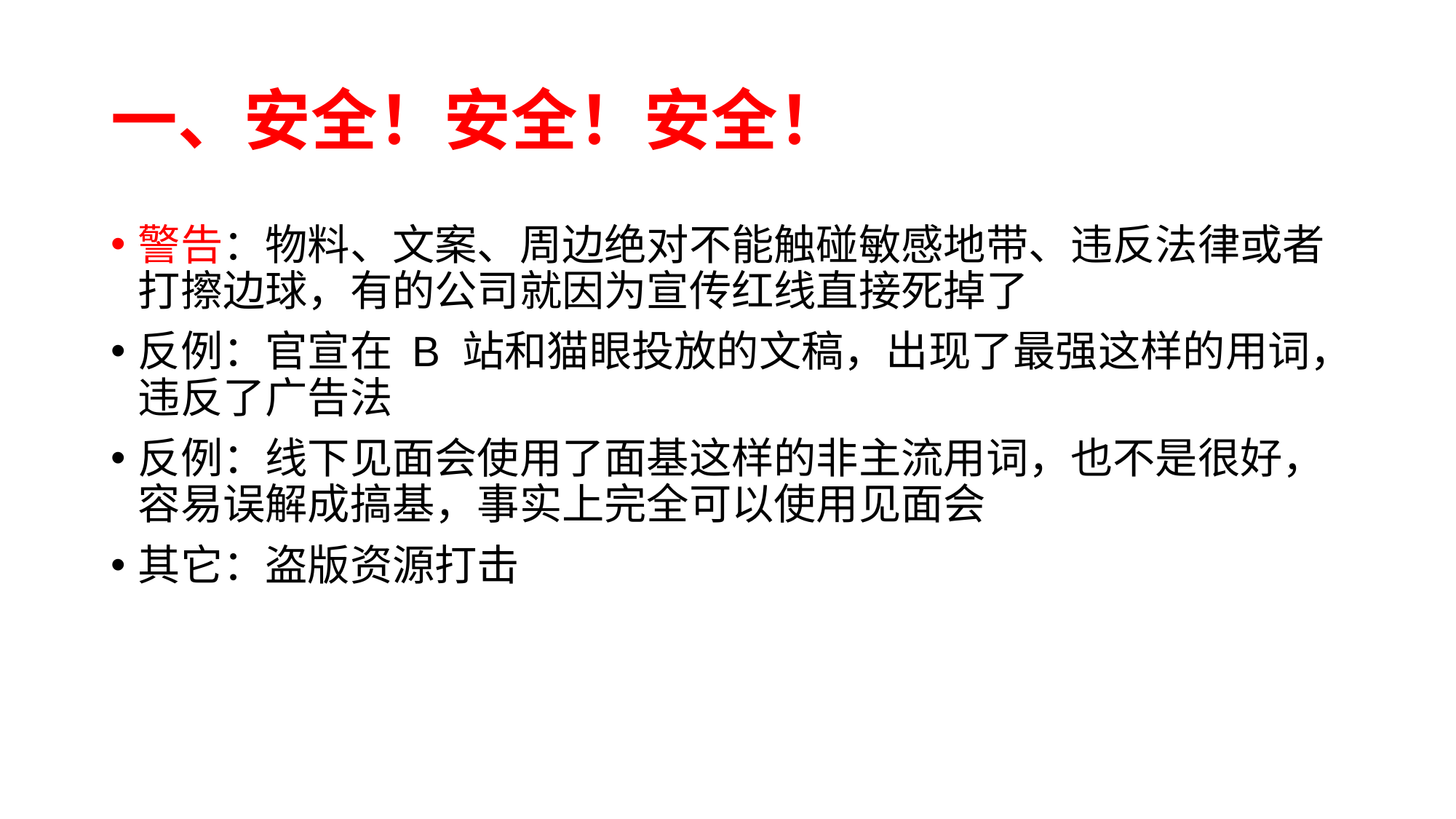

# 一、安全！安全！安全！
警告：物料、文案、周边绝对不能触碰敏感地带、违反法律或者打擦边球，有的公司就因为宣传红线直接死掉了
反例：官宣在 B 站和猫眼投放的文稿，出现了最强这样的用词，违反了广告法
反例：线下见面会使用了面基这样的非主流用词，也不是很好，容易误解成搞基，事实上完全可以使用见面会
其它：盗版资源打击